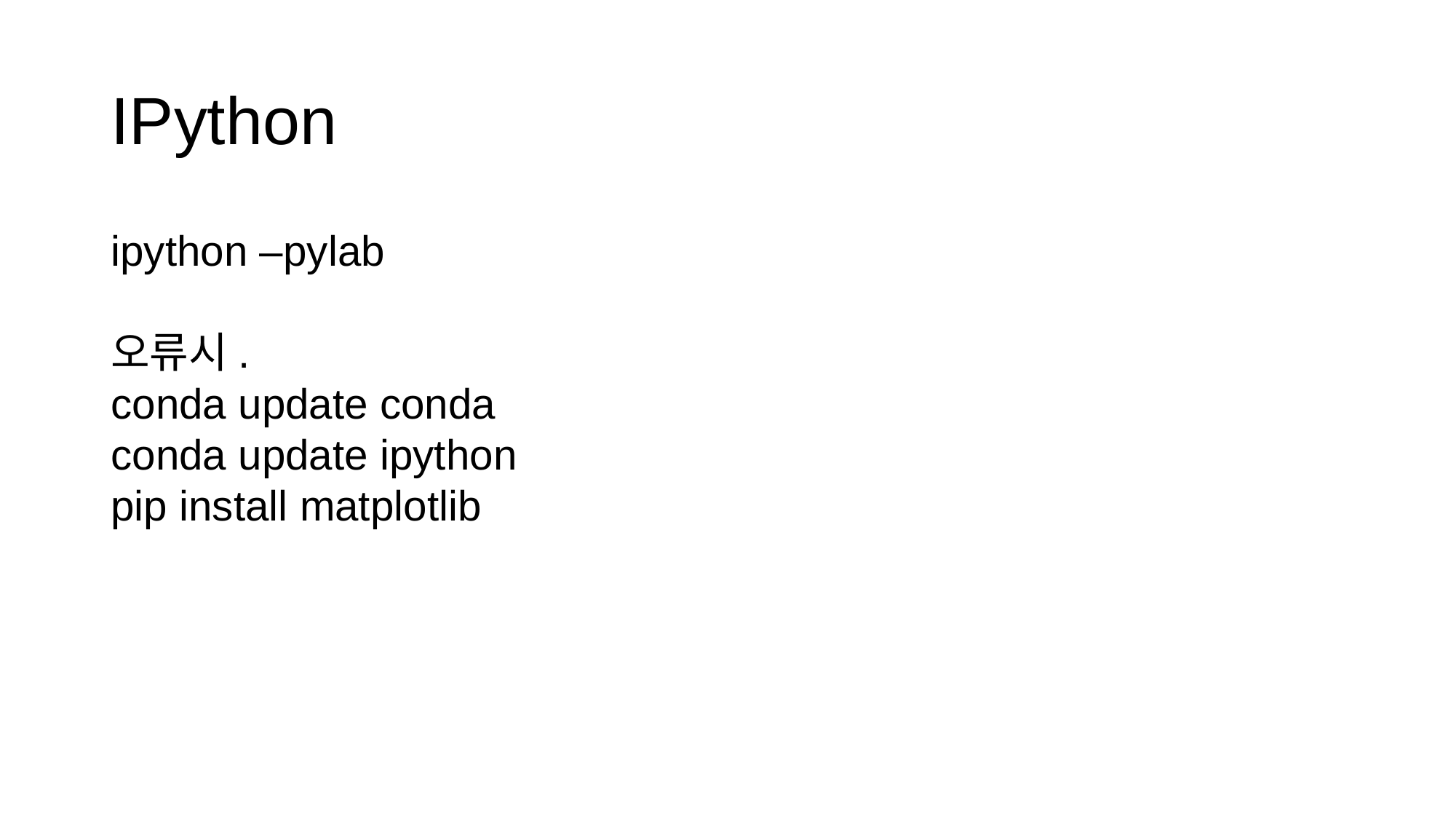

# IPython
ipython –pylab

오류시.
conda update conda
conda update ipython
pip install matplotlib